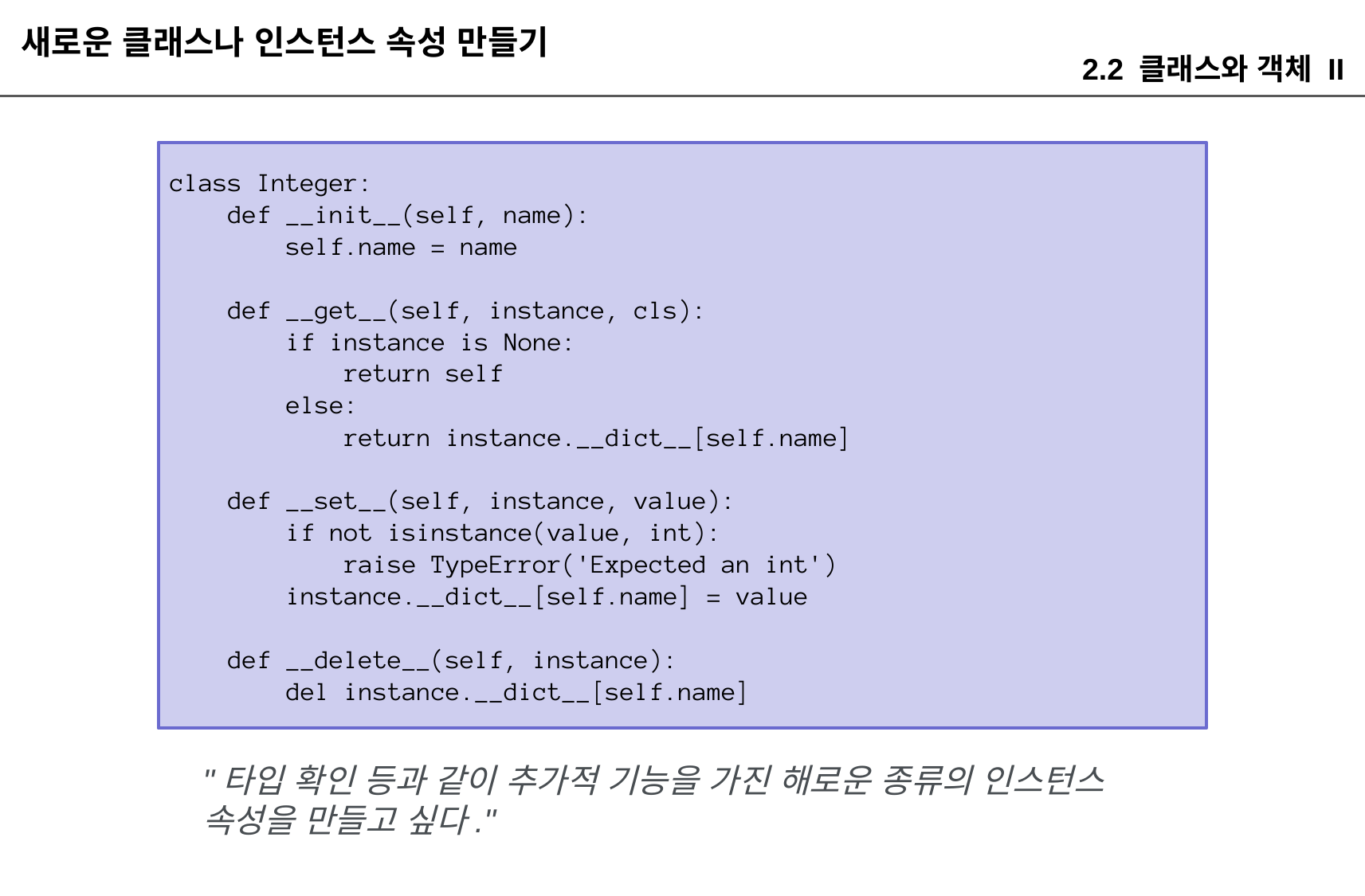

새로운 클래스나 인스턴스 속성 만들기
2.2 클래스와 객체 II
class Integer:
    def __init__(self, name):
        self.name = name

    def __get__(self, instance, cls):
        if instance is None:
            return self
        else:
            return instance.__dict__[self.name]

    def __set__(self, instance, value):
        if not isinstance(value, int):
            raise TypeError('Expected an int')
        instance.__dict__[self.name] = value

    def __delete__(self, instance):
        del instance.__dict__[self.name]
"타입 확인 등과 같이 추가적 기능을 가진 해로운 종류의 인스턴스 속성을 만들고 싶다."